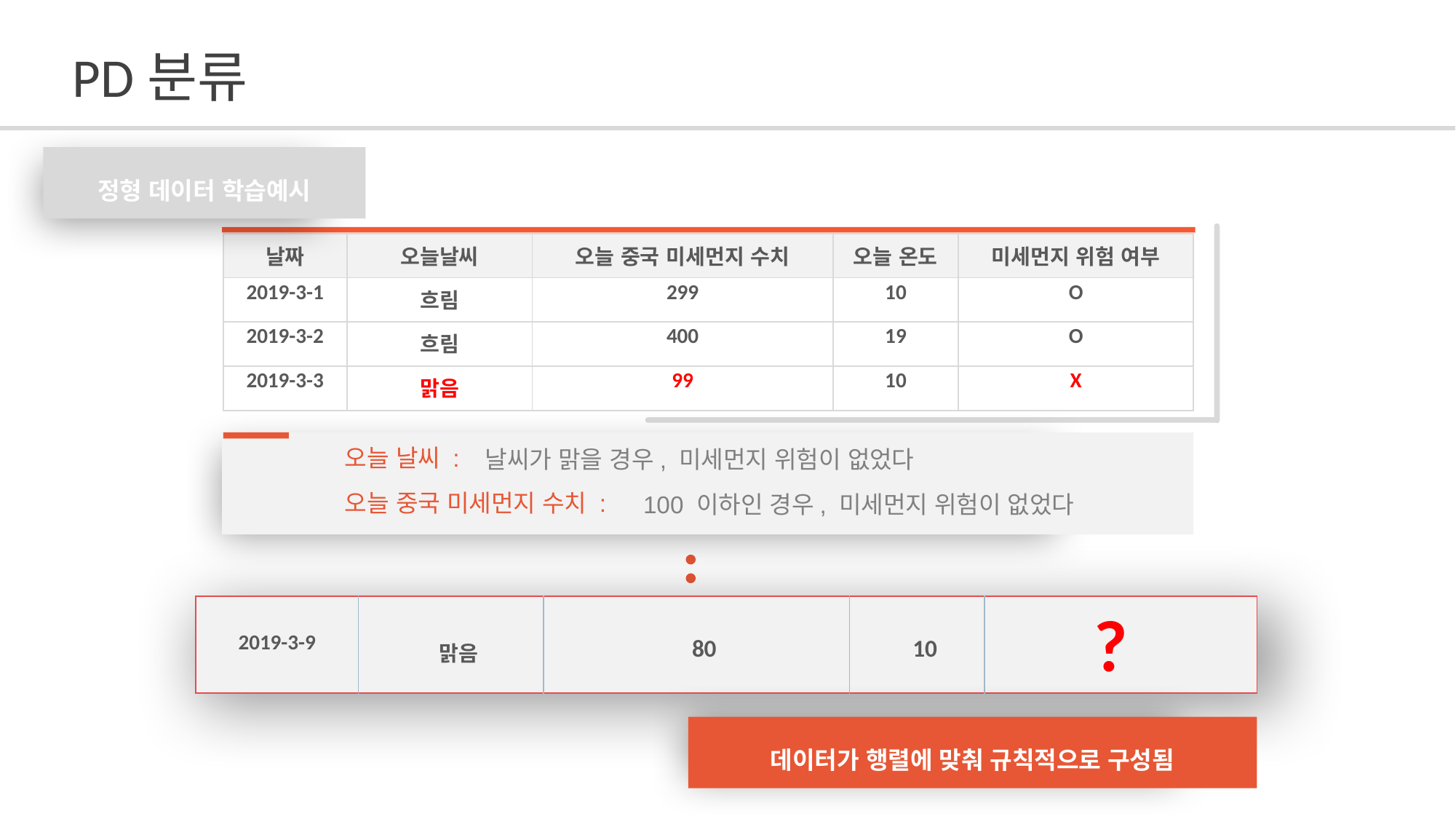

# PD분류
정형 데이터 학습예시

| 날짜 | 오늘날씨 | 오늘 중국 미세먼지 수치 | 오늘 온도 | 미세먼지 위험 여부 |
| --- | --- | --- | --- | --- |
| 2019-3-1 | 흐림 | 299 | 10 | O |
| 2019-3-2 | 흐림 | 400 | 19 | O |
| 2019-3-3 | 맑음 | 99 | 10 | X |

오늘 날씨 :
날씨가 맑을 경우, 미세먼지 위험이 없었다
오늘 중국 미세먼지 수치 :
100 이하인 경우, 미세먼지 위험이 없었다

?
| 2019-3-9 | 맑음 | 80 | 10 |  |
| --- | --- | --- | --- | --- |
데이터가 행렬에 맞춰 규칙적으로 구성됨